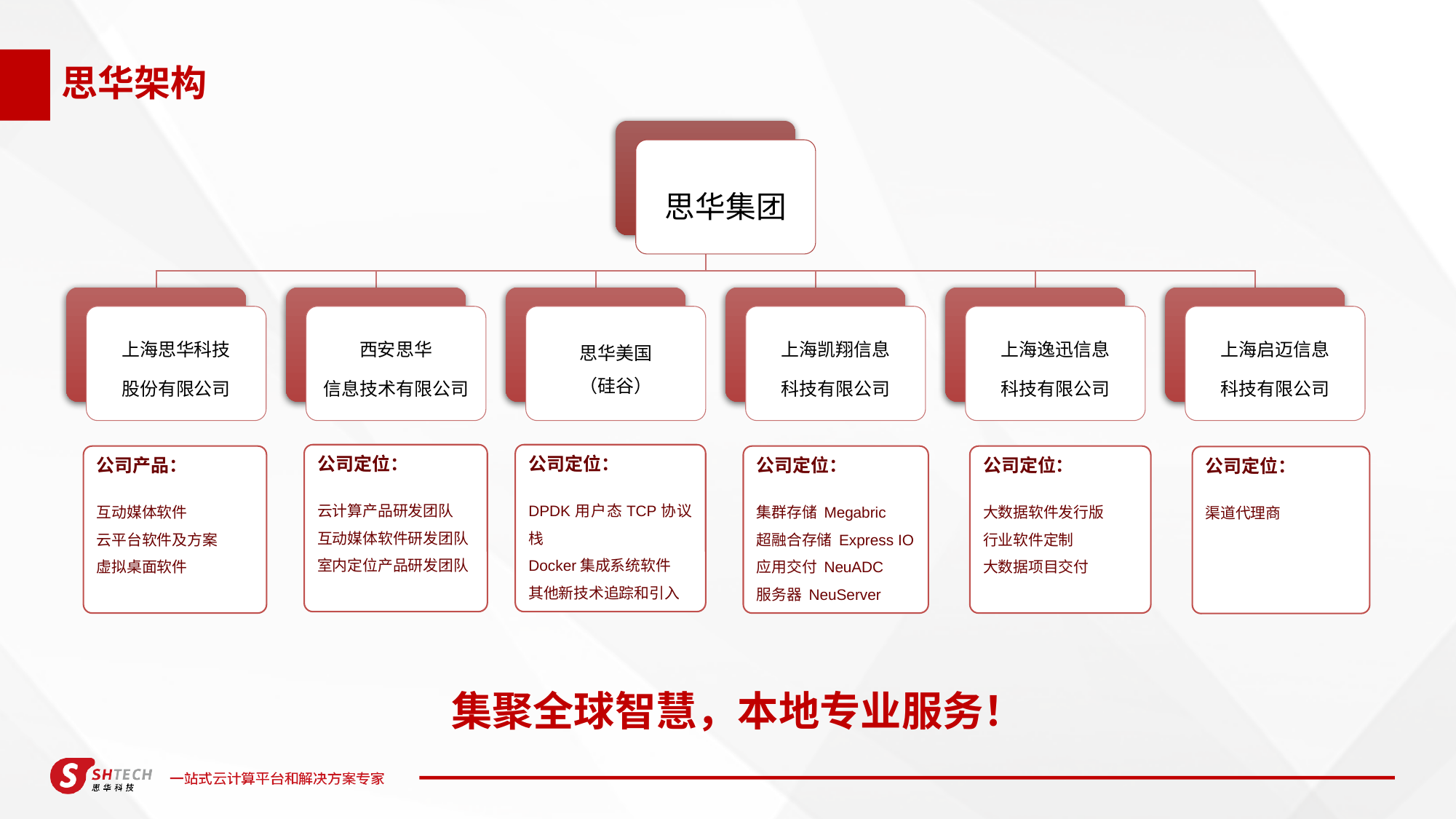

# 思华架构

思华集团

上海思华科技
股份有限公司
西安思华
信息技术有限公司
思华美国
（硅谷）
上海凯翔信息
科技有限公司
上海逸迅信息
科技有限公司
上海启迈信息
科技有限公司
公司定位：

云计算产品研发团队
互动媒体软件研发团队
室内定位产品研发团队
公司定位：

DPDK用户态TCP协议栈
Docker集成系统软件
其他新技术追踪和引入
公司产品：

互动媒体软件
云平台软件及方案
虚拟桌面软件
公司定位：

集群存储 Megabric
超融合存储 Express IO
应用交付 NeuADC
服务器 NeuServer
公司定位：

大数据软件发行版
行业软件定制
大数据项目交付
公司定位：

渠道代理商
集聚全球智慧，本地专业服务！